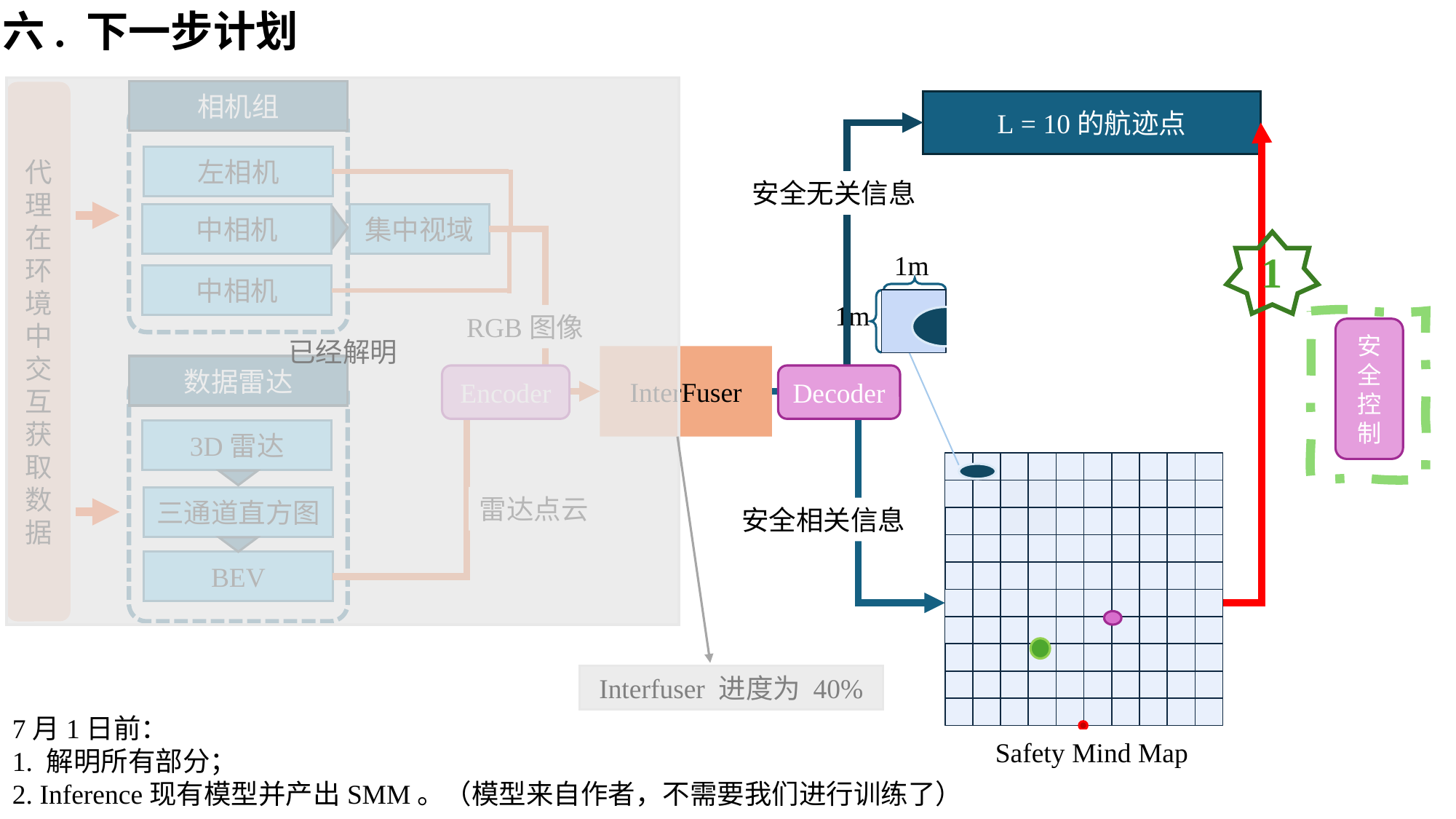

六. 下一步计划
已经解明
相机组
代理在环境中交互获取数据
L = 10的航迹点

左相机
安全无关信息
集中视域
中相机

1
1m

中相机

1m
RGB图像

安全控制
InterFuser
数据雷达
Encoder
Decoder

3D雷达

雷达点云
三通道直方图
安全相关信息

BEV

Interfuser 进度为 40%
7月1日前：
1. 解明所有部分；
2. Inference现有模型并产出SMM。（模型来自作者，不需要我们进行训练了）

Safety Mind Map